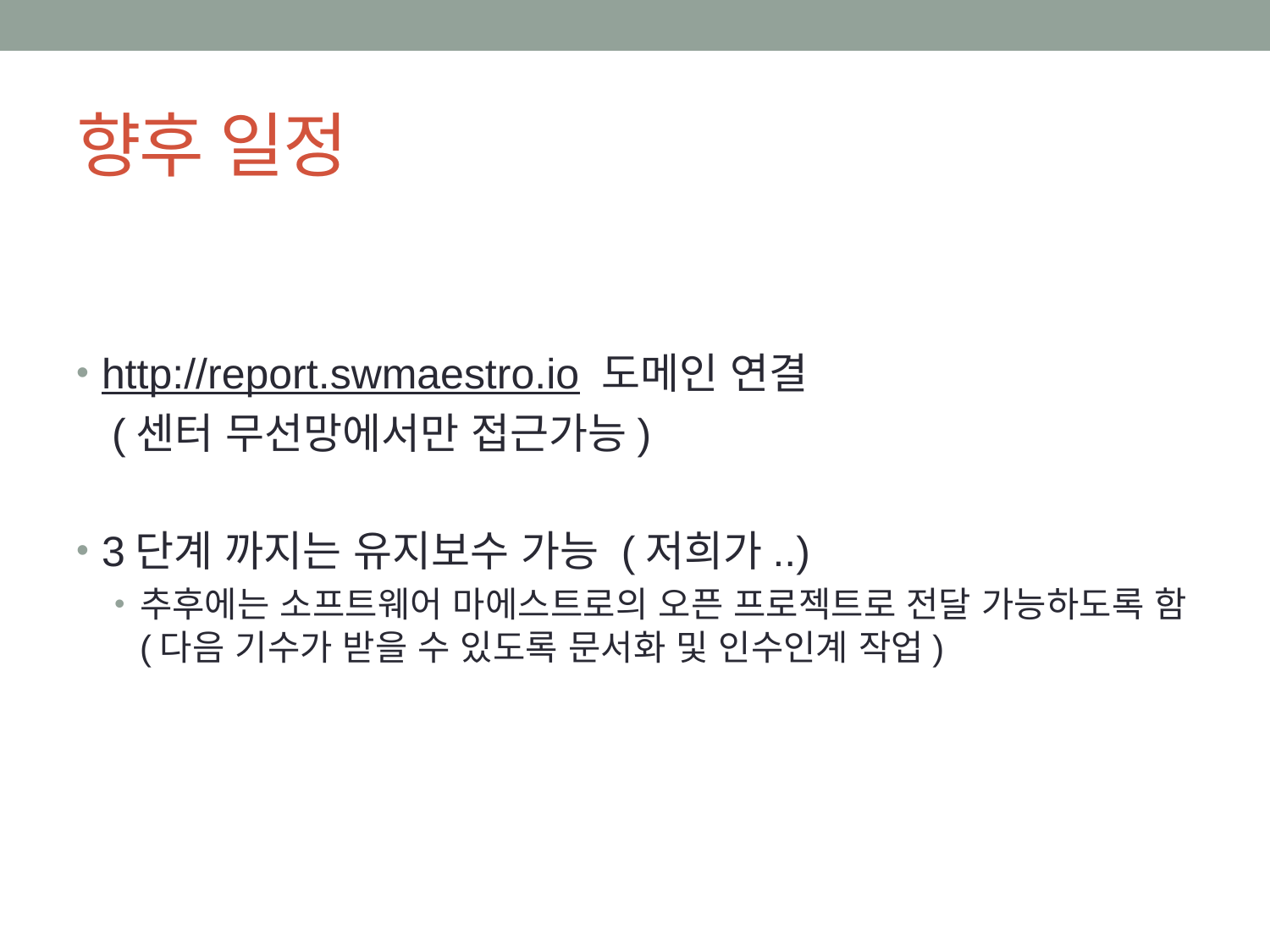

# 향후 일정

http://report.swmaestro.io 도메인 연결
   (센터 무선망에서만 접근가능)

3단계 까지는 유지보수 가능 (저희가..)
추후에는 소프트웨어 마에스트로의 오픈 프로젝트로 전달 가능하도록 함
(다음 기수가 받을 수 있도록 문서화 및 인수인계 작업)